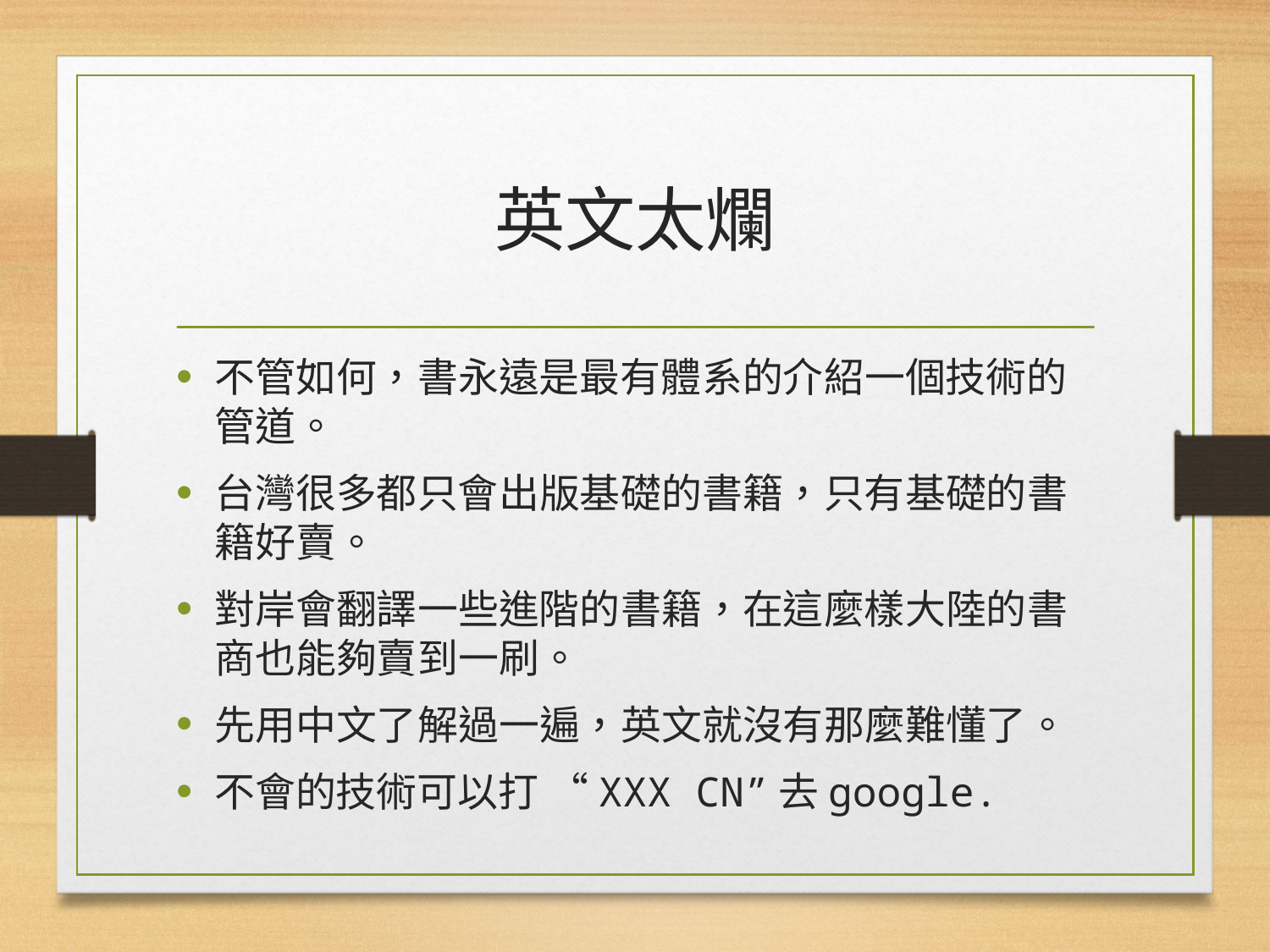

# 英文太爛
不管如何，書永遠是最有體系的介紹一個技術的管道。
台灣很多都只會出版基礎的書籍，只有基礎的書籍好賣。
對岸會翻譯一些進階的書籍，在這麼樣大陸的書商也能夠賣到一刷。
先用中文了解過一遍，英文就沒有那麼難懂了。
不會的技術可以打 “XXX CN”去google.